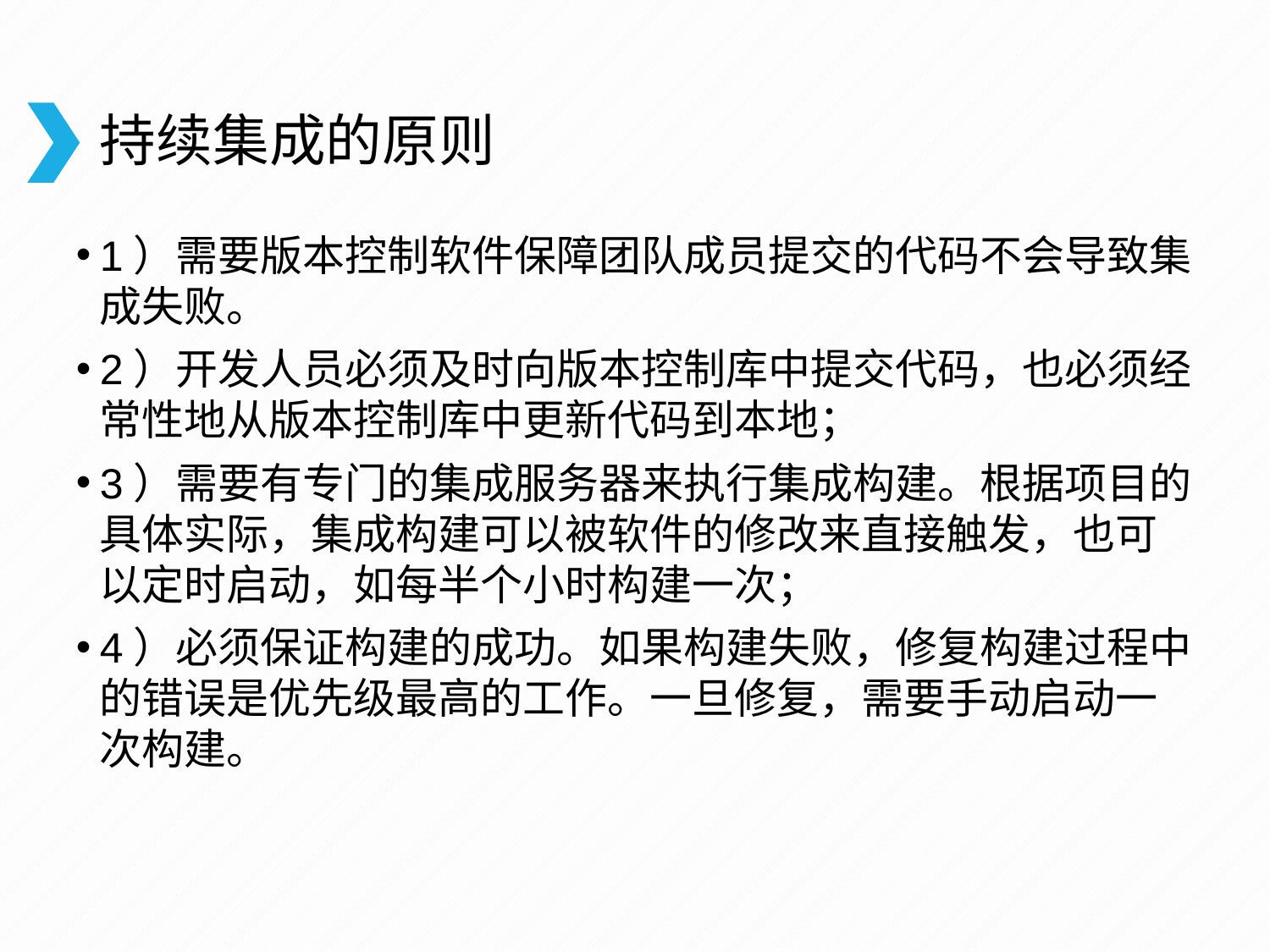

# 持续集成的原则
1）需要版本控制软件保障团队成员提交的代码不会导致集成失败。
2）开发人员必须及时向版本控制库中提交代码，也必须经常性地从版本控制库中更新代码到本地；
3）需要有专门的集成服务器来执行集成构建。根据项目的具体实际，集成构建可以被软件的修改来直接触发，也可以定时启动，如每半个小时构建一次；
4）必须保证构建的成功。如果构建失败，修复构建过程中的错误是优先级最高的工作。一旦修复，需要手动启动一次构建。